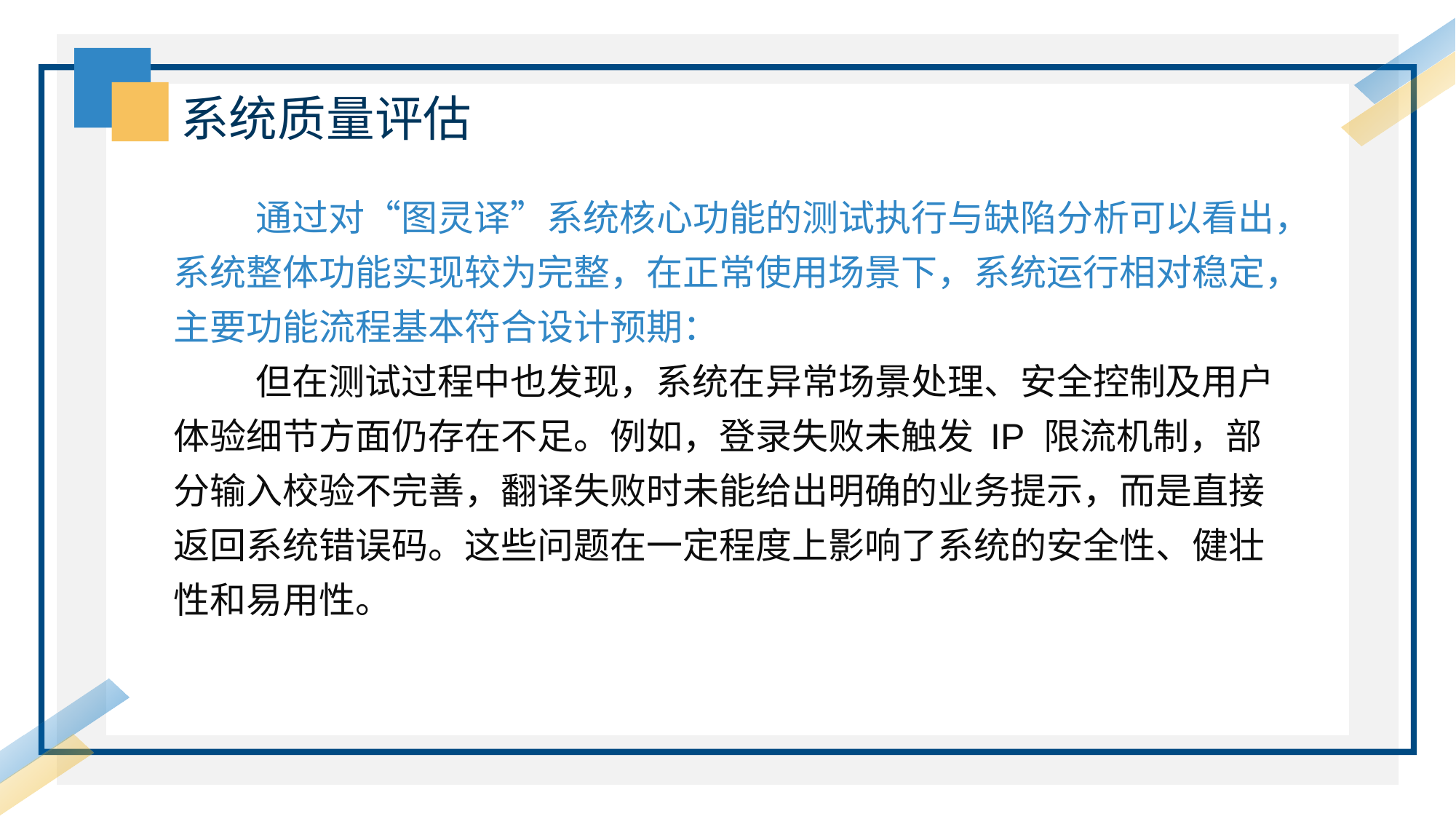

系统质量评估
         通过对“图灵译”系统核心功能的测试执行与缺陷分析可以看出，系统整体功能实现较为完整，在正常使用场景下，系统运行相对稳定，主要功能流程基本符合设计预期：
         但在测试过程中也发现，系统在异常场景处理、安全控制及用户体验细节方面仍存在不足。例如，登录失败未触发 IP 限流机制，部分输入校验不完善，翻译失败时未能给出明确的业务提示，而是直接返回系统错误码。这些问题在一定程度上影响了系统的安全性、健壮性和易用性。